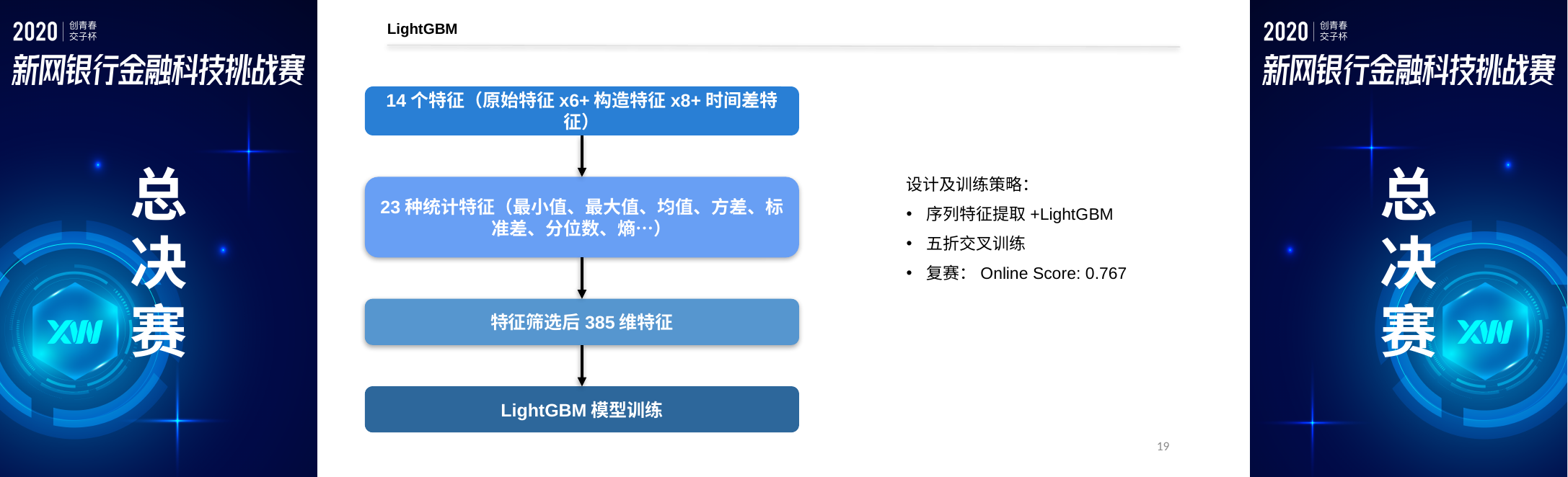

# LightGBM
14个特征（原始特征x6+构造特征x8+时间差特征）
设计及训练策略：
序列特征提取+LightGBM
五折交叉训练
复赛：Online Score: 0.767
23种统计特征（最小值、最大值、均值、方差、标准差、分位数、熵…）
特征筛选后385维特征
LightGBM模型训练
19